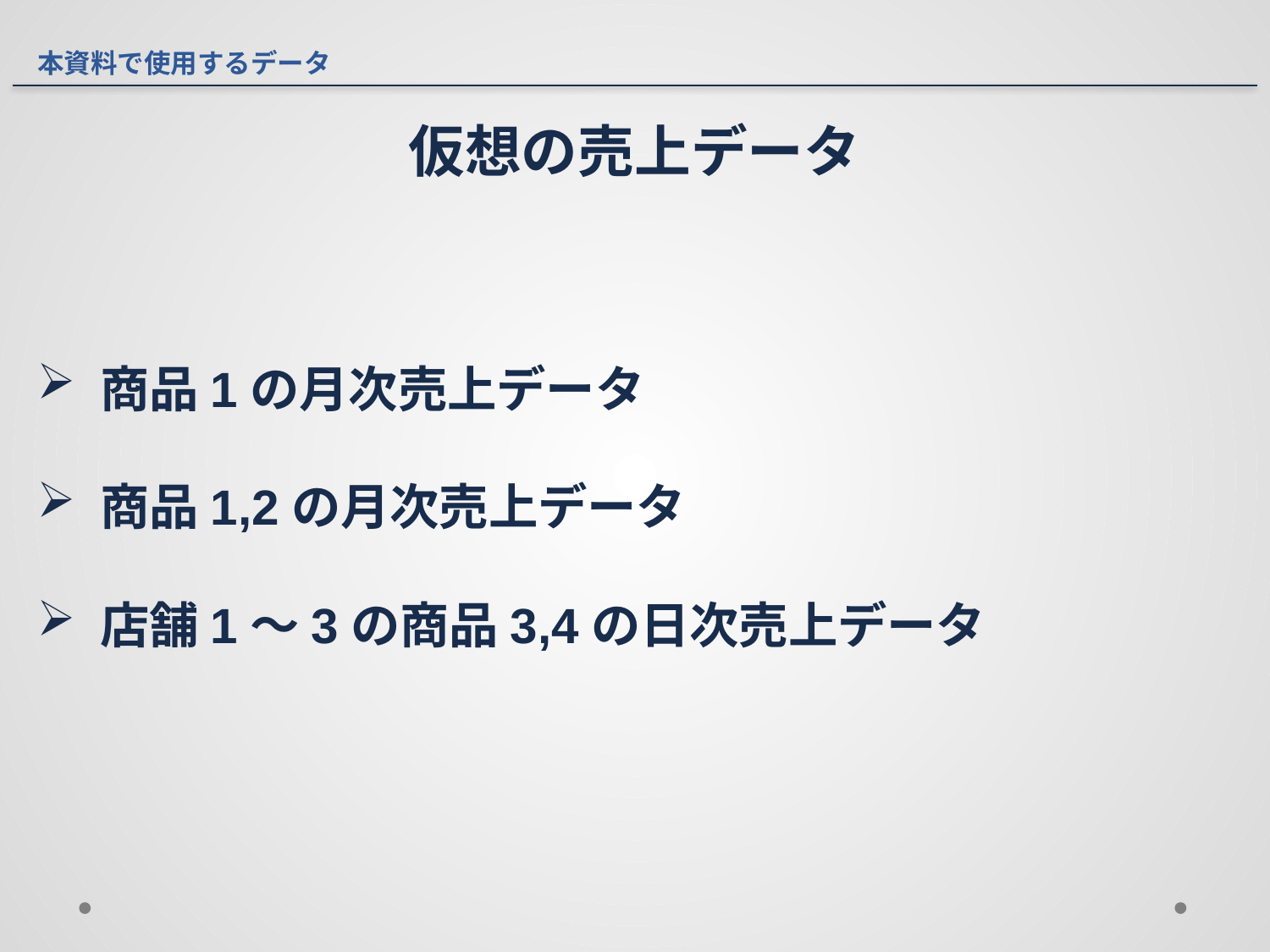

# 本資料で使用するデータ
仮想の売上データ
商品1の月次売上データ
商品1,2の月次売上データ
店舗1〜3の商品3,4の日次売上データ